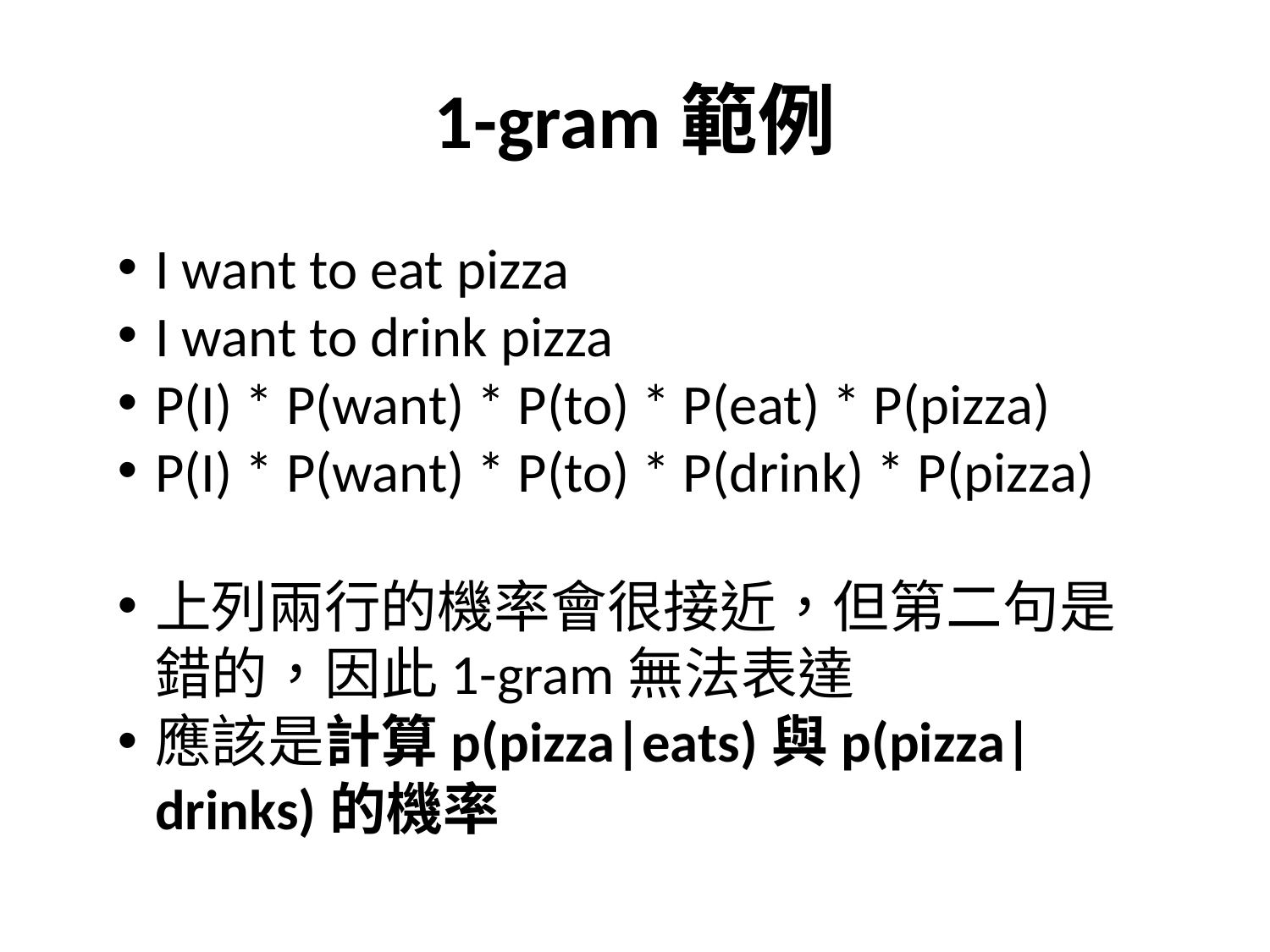

# 1-gram範例
I want to eat pizza
I want to drink pizza
P(I) * P(want) * P(to) * P(eat) * P(pizza)
P(I) * P(want) * P(to) * P(drink) * P(pizza)

上列兩行的機率會很接近，但第二句是錯的，因此1-gram無法表達
應該是計算p(pizza|eats)與p(pizza|drinks)的機率